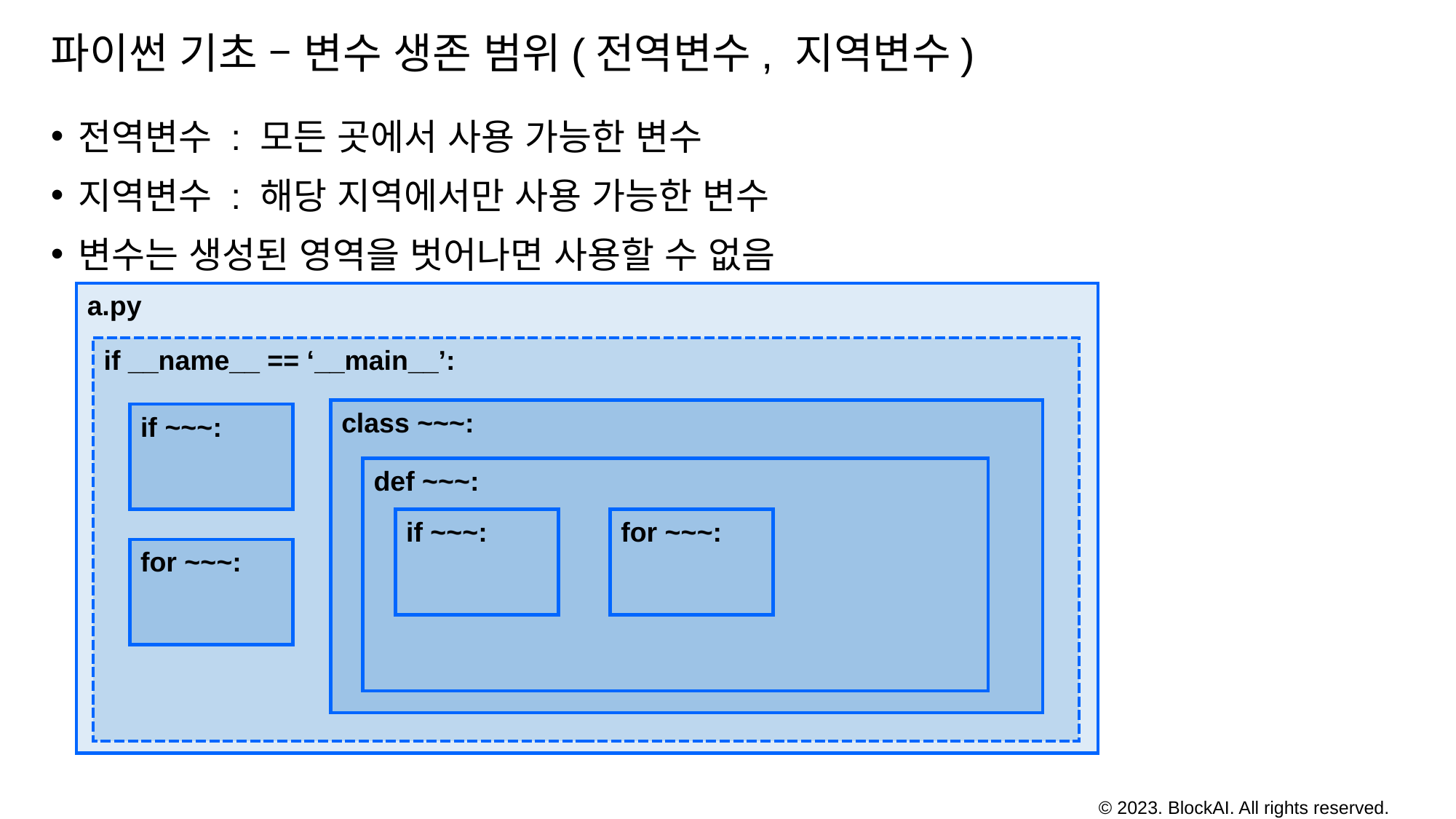

# 파이썬 기초 – 변수 생존 범위(전역변수, 지역변수)
전역변수 : 모든 곳에서 사용 가능한 변수
지역변수 : 해당 지역에서만 사용 가능한 변수
변수는 생성된 영역을 벗어나면 사용할 수 없음
a.py
if __name__ == ‘__main__’:
class ~~~:
if ~~~:
def ~~~:
if ~~~:
for ~~~:
for ~~~: